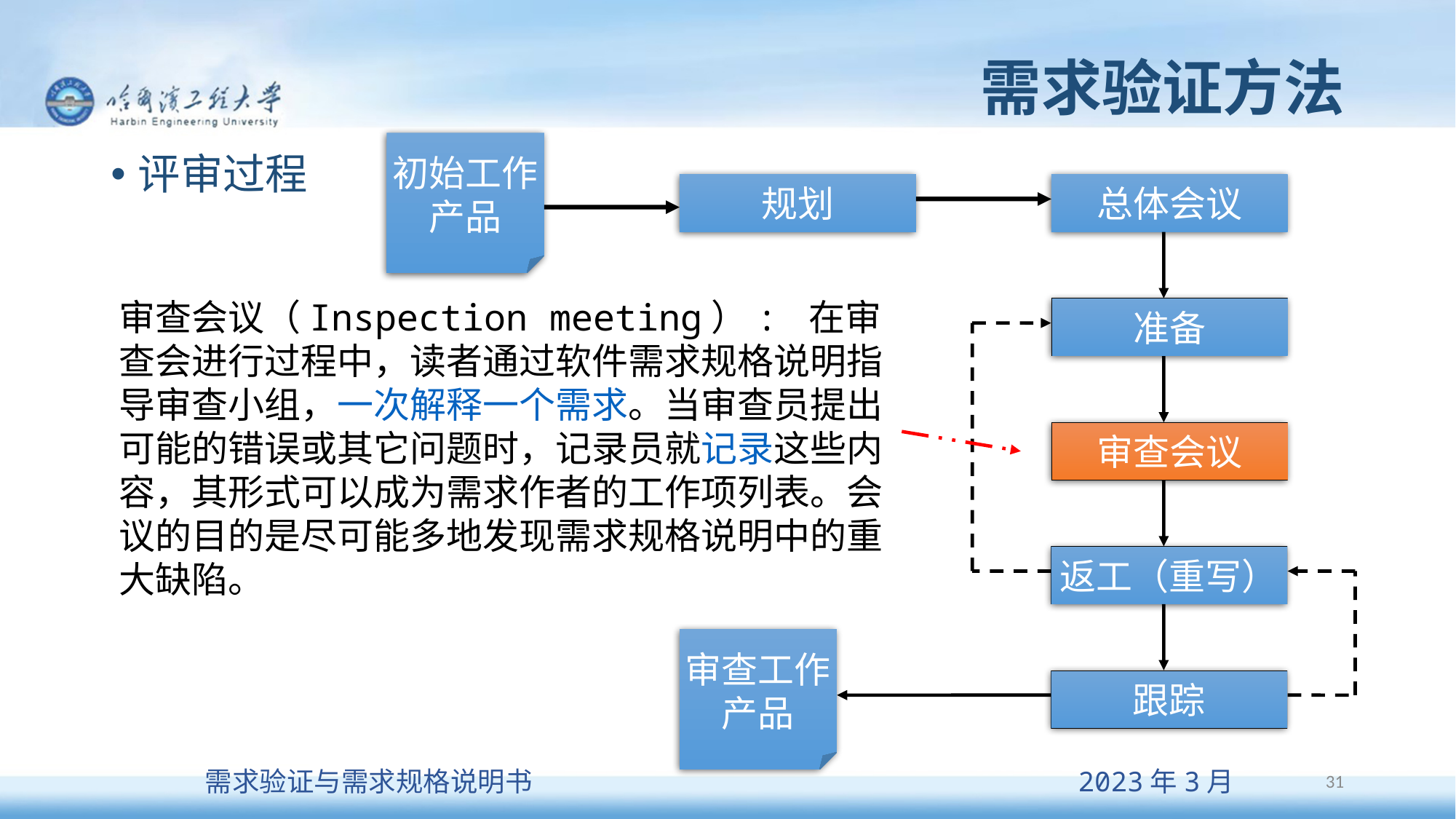

# 需求验证方法
初始工作
产品
规划
总体会议

准备

审查会议

返工（重写）

审查工作
产品
跟踪

评审过程
审查会议（Inspection meeting）: 在审查会进行过程中，读者通过软件需求规格说明指导审查小组，一次解释一个需求。当审查员提出可能的错误或其它问题时，记录员就记录这些内容，其形式可以成为需求作者的工作项列表。会议的目的是尽可能多地发现需求规格说明中的重大缺陷。

31